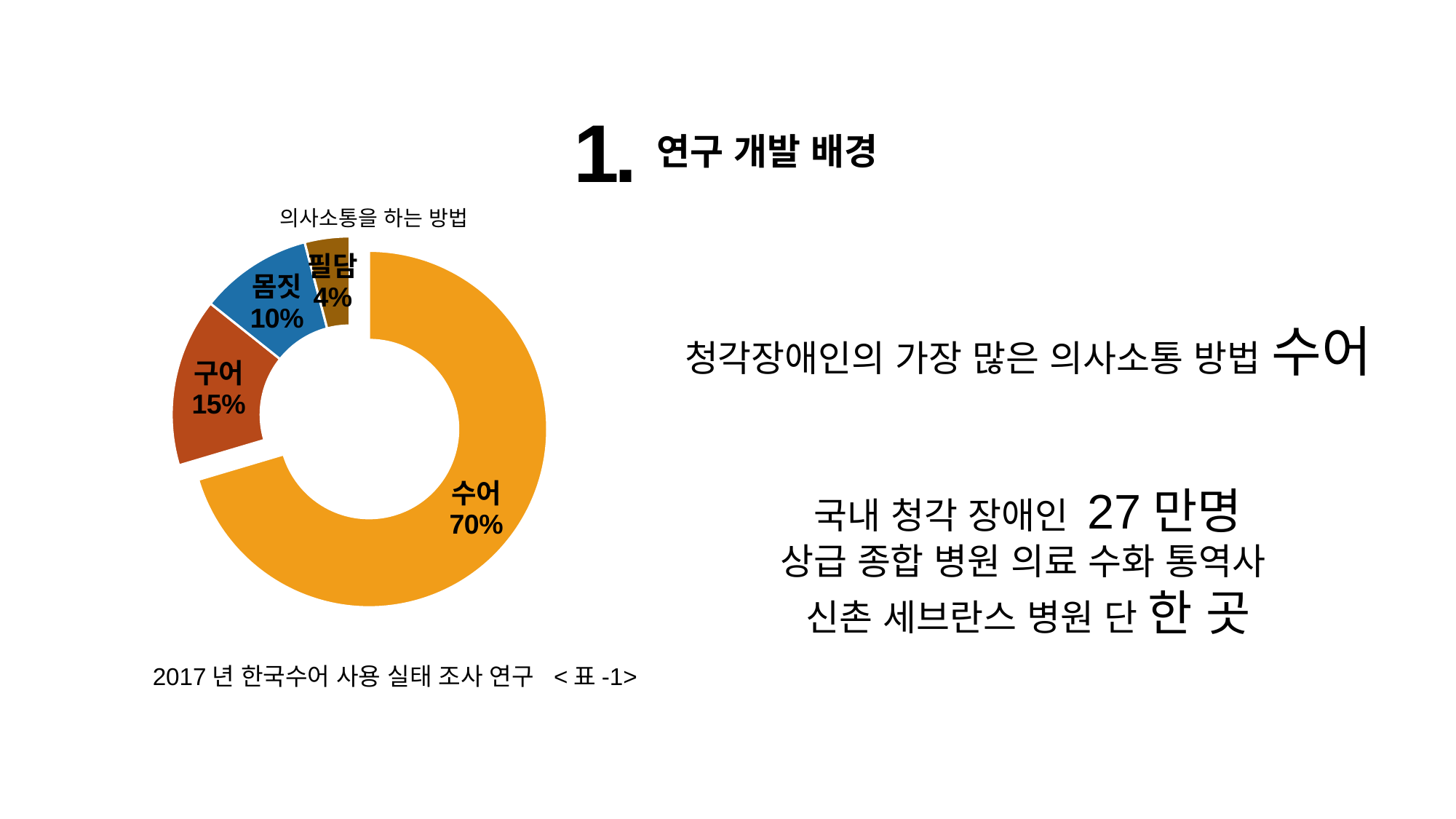

1.
연구 개발 배경

### Chart

| Category | 사용률 |
|---|---|
| 수어 | 69.0 |
| 구어 | 15.0 |
| 몸짓 | 10.0 |
| 필담 | 4.0 |
2017년 한국수어 사용 실태 조사 연구  <표-1>
의사소통을 하는 방법

청각장애인의 가장 많은 의사소통 방법 수어

국내 청각 장애인 27만명
상급 종합 병원 의료 수화 통역사
신촌 세브란스 병원 단 한 곳